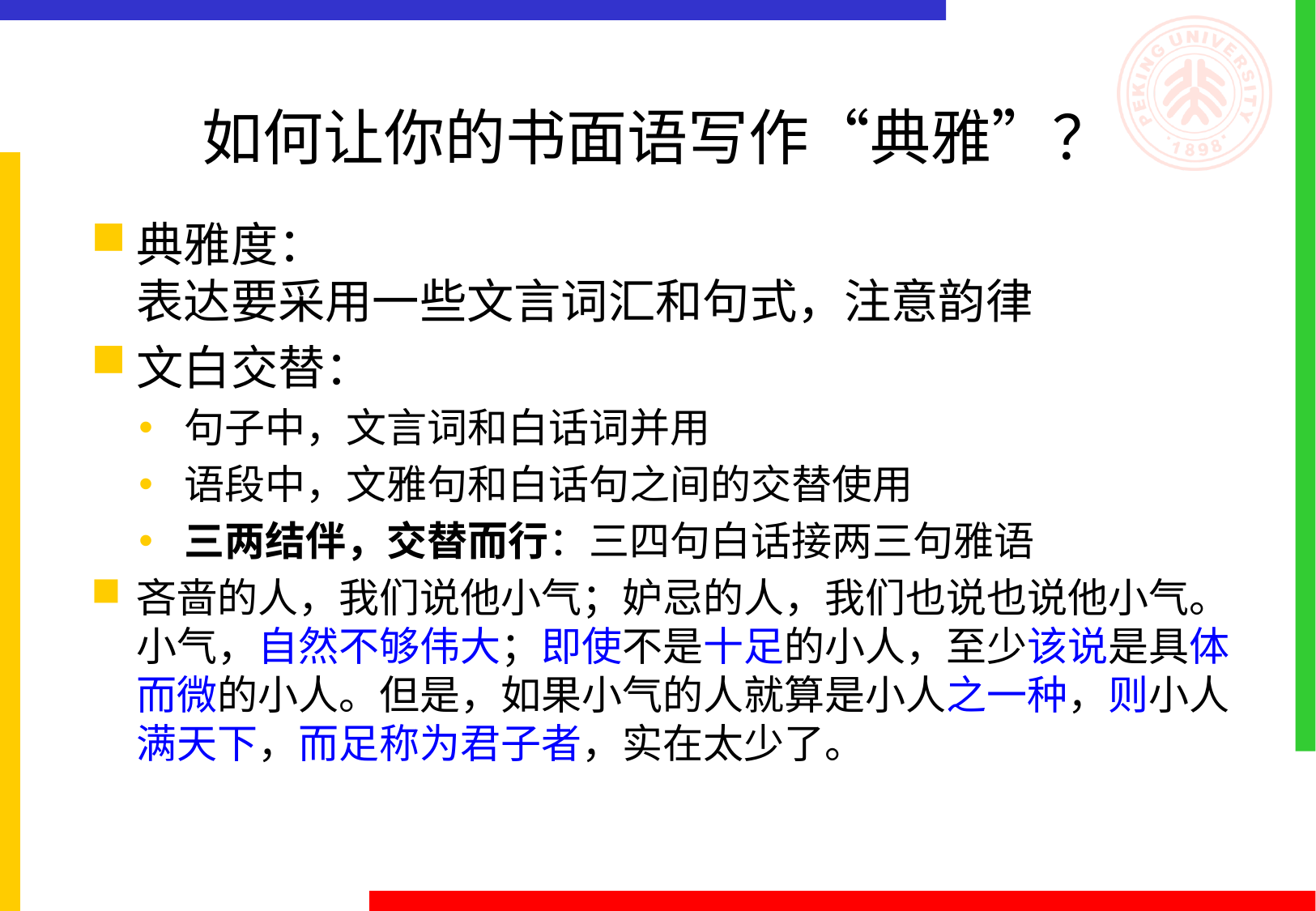

# 如何让你的书面语写作“典雅”？
典雅度：
表达要采用一些文言词汇和句式，注意韵律
文白交替：
句子中，文言词和白话词并用
语段中，文雅句和白话句之间的交替使用
三两结伴，交替而行：三四句白话接两三句雅语
吝啬的人，我们说他小气；妒忌的人，我们也说也说他小气。小气，自然不够伟大；即使不是十足的小人，至少该说是具体而微的小人。但是，如果小气的人就算是小人之一种，则小人满天下，而足称为君子者，实在太少了。